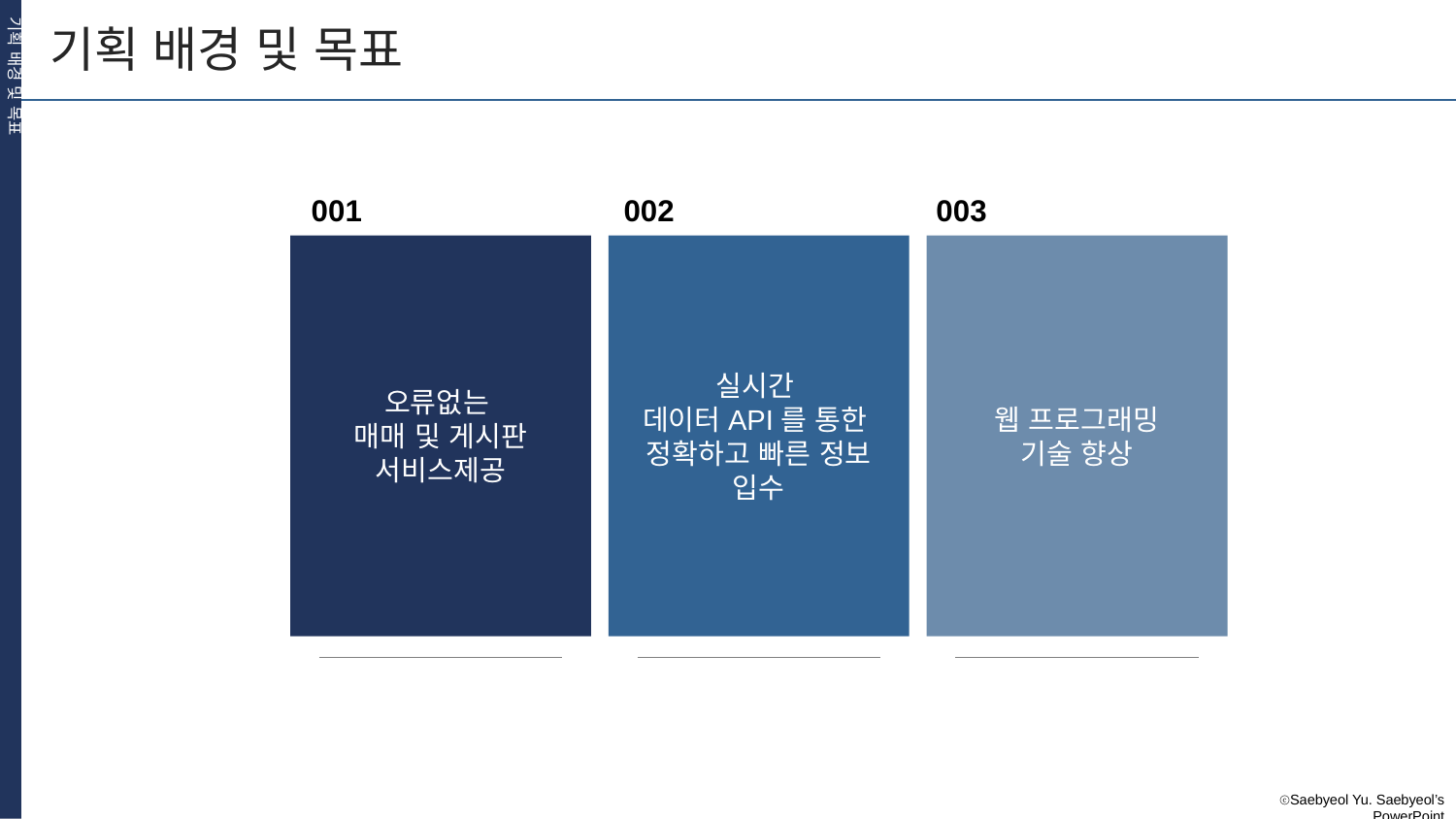

기획 배경 및 목표
기획 배경 및 목표
001
002
003
오류없는
매매 및 게시판
서비스제공
실시간
데이터API를 통한
정확하고 빠른 정보 입수
웹 프로그래밍
기술 향상